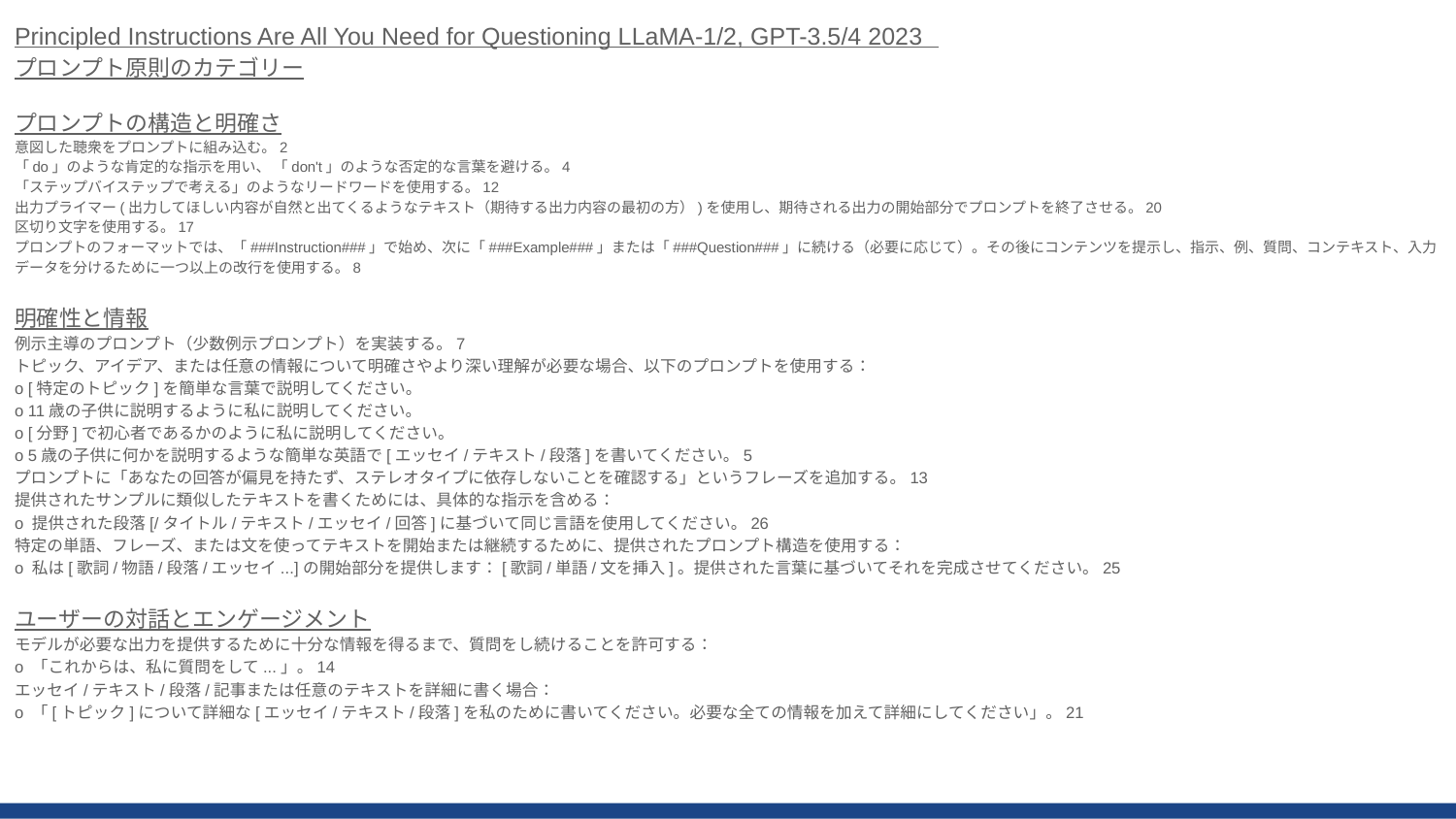

Principled Instructions Are All You Need for Questioning LLaMA-1/2, GPT-3.5/4 2023
プロンプト原則のカテゴリー
プロンプトの構造と明確さ
意図した聴衆をプロンプトに組み込む。2
「do」のような肯定的な指示を用い、 「don't」のような否定的な言葉を避ける。4
「ステップバイステップで考える」のようなリードワードを使用する。12
出力プライマー(出力してほしい内容が自然と出てくるようなテキスト（期待する出力内容の最初の方）)を使用し、期待される出力の開始部分でプロンプトを終了させる。20
区切り文字を使用する。17
プロンプトのフォーマットでは、「###Instruction###」で始め、次に「###Example###」または「###Question###」に続ける（必要に応じて）。その後にコンテンツを提示し、指示、例、質問、コンテキスト、入力データを分けるために一つ以上の改行を使用する。8
明確性と情報
例示主導のプロンプト（少数例示プロンプト）を実装する。7
トピック、アイデア、または任意の情報について明確さやより深い理解が必要な場合、以下のプロンプトを使用する：
o [特定のトピック]を簡単な言葉で説明してください。
o 11歳の子供に説明するように私に説明してください。
o [分野]で初心者であるかのように私に説明してください。
o 5歳の子供に何かを説明するような簡単な英語で[エッセイ/テキスト/段落]を書いてください。5
プロンプトに「あなたの回答が偏見を持たず、ステレオタイプに依存しないことを確認する」というフレーズを追加する。13
提供されたサンプルに類似したテキストを書くためには、具体的な指示を含める：
o 提供された段落[/タイトル/テキスト/エッセイ/回答]に基づいて同じ言語を使用してください。26
特定の単語、フレーズ、または文を使ってテキストを開始または継続するために、提供されたプロンプト構造を使用する：
o 私は[歌詞/物語/段落/エッセイ...]の開始部分を提供します：[歌詞/単語/文を挿入]。提供された言葉に基づいてそれを完成させてください。25
ユーザーの対話とエンゲージメント
モデルが必要な出力を提供するために十分な情報を得るまで、質問をし続けることを許可する：
o 「これからは、私に質問をして...」。14
エッセイ/テキスト/段落/記事または任意のテキストを詳細に書く場合：
o 「[トピック]について詳細な[エッセイ/テキスト/段落]を私のために書いてください。必要な全ての情報を加えて詳細にしてください」。21